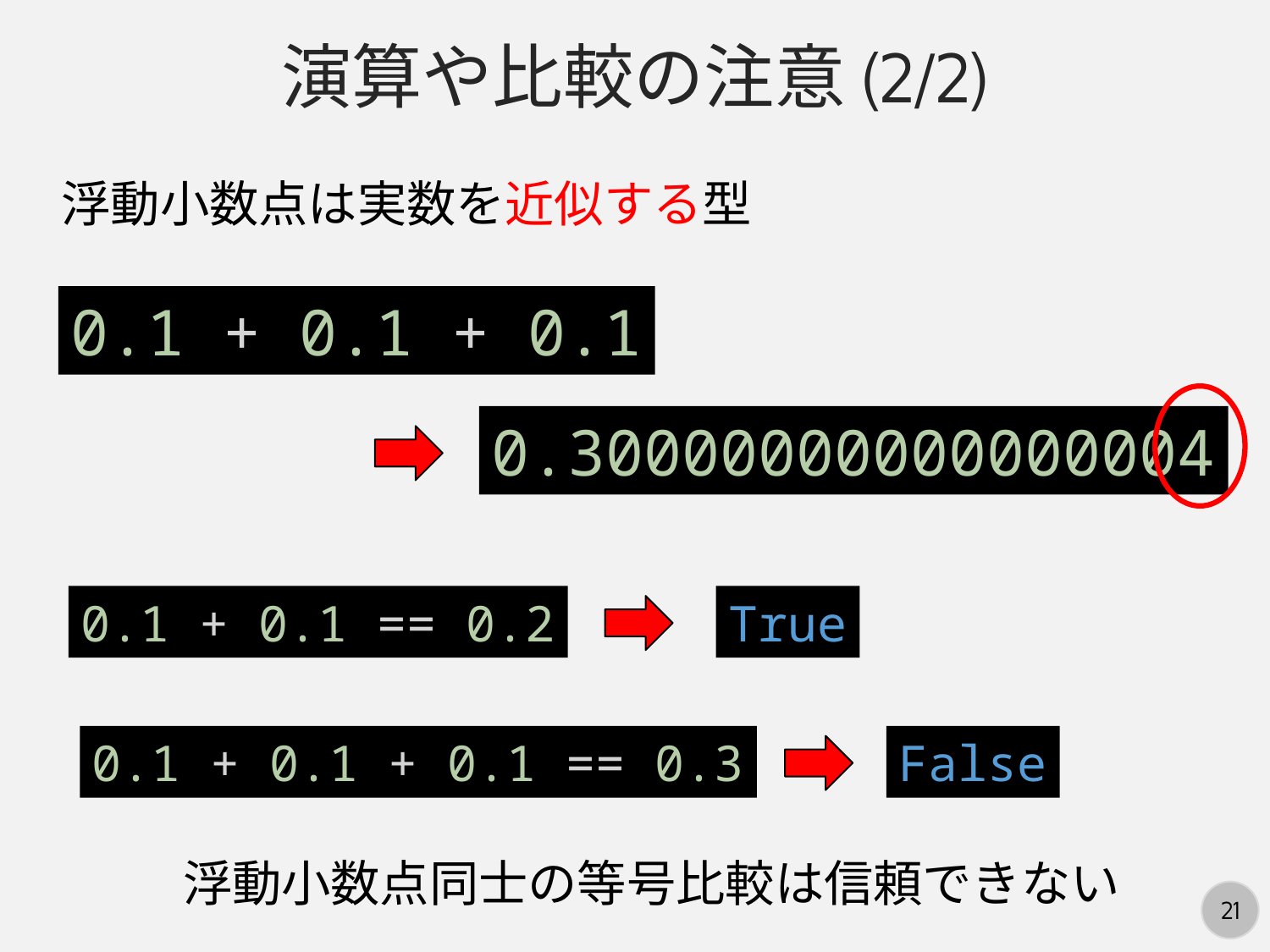

演算や比較の注意(2/2)
浮動小数点は実数を近似する型
0.1 + 0.1 + 0.1

0.30000000000000004

0.1 + 0.1 == 0.2
True

0.1 + 0.1 + 0.1 == 0.3
False

浮動小数点同士の等号比較は信頼できない